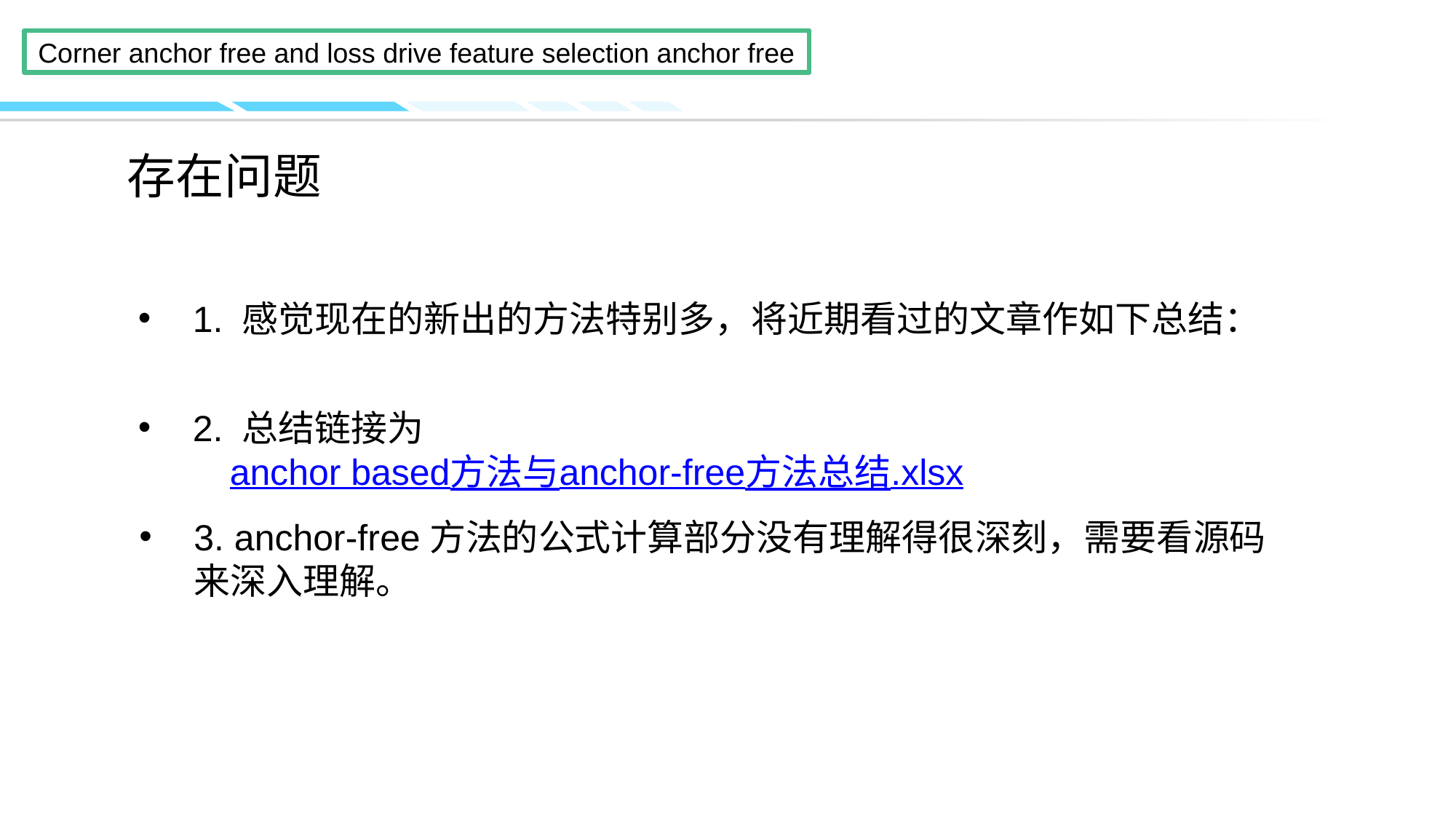

# 存在问题
1. 感觉现在的新出的方法特别多，将近期看过的文章作如下总结：
2. 总结链接为
         anchor based方法与anchor-free方法总结.xlsx
3. anchor-free方法的公式计算部分没有理解得很深刻，需要看源码来深入理解。